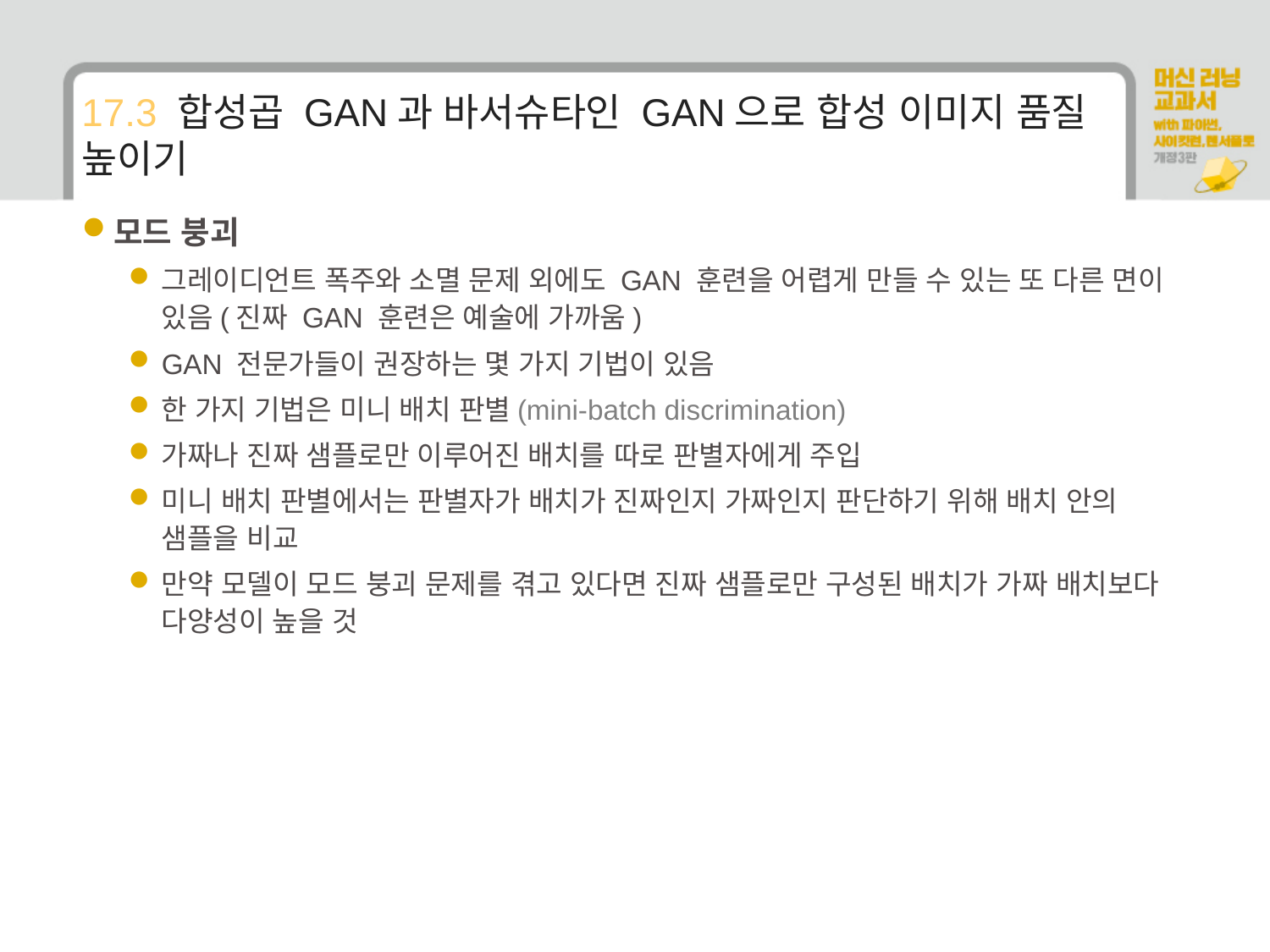

# 17.3 합성곱 GAN과 바서슈타인 GAN으로 합성 이미지 품질 높이기
모드 붕괴
그레이디언트 폭주와 소멸 문제 외에도 GAN 훈련을 어렵게 만들 수 있는 또 다른 면이 있음(진짜 GAN 훈련은 예술에 가까움)
GAN 전문가들이 권장하는 몇 가지 기법이 있음
한 가지 기법은 미니 배치 판별(mini-batch discrimination)
가짜나 진짜 샘플로만 이루어진 배치를 따로 판별자에게 주입
미니 배치 판별에서는 판별자가 배치가 진짜인지 가짜인지 판단하기 위해 배치 안의 샘플을 비교
만약 모델이 모드 붕괴 문제를 겪고 있다면 진짜 샘플로만 구성된 배치가 가짜 배치보다 다양성이 높을 것